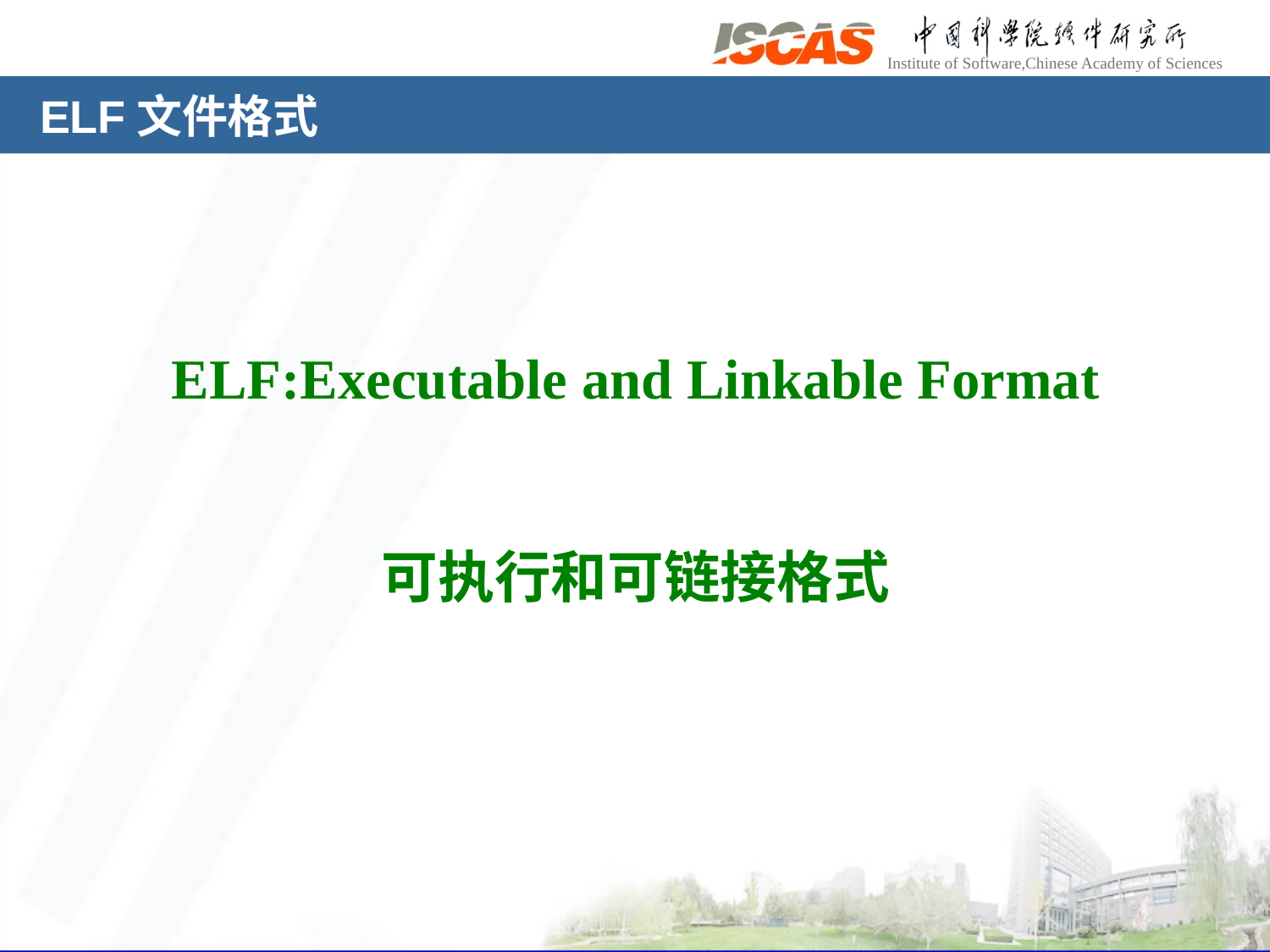

# ELF文件格式
ELF:Executable and Linkable Format
可执行和可链接格式